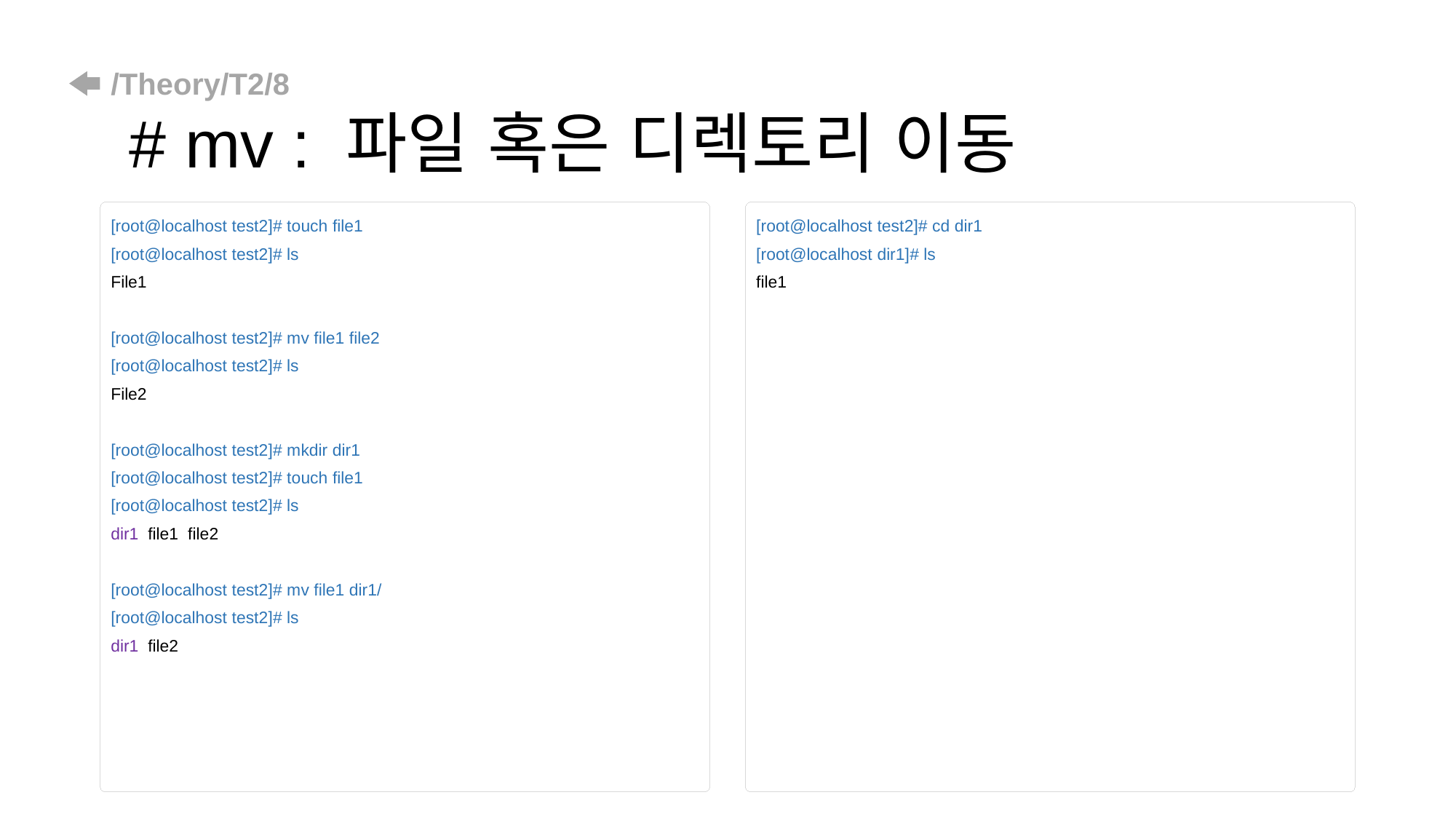

# /Theory/T2/8 # mv : 파일 혹은 디렉토리 이동

[root@localhost test2]# touch file1
[root@localhost test2]# ls
File1

[root@localhost test2]# mv file1 file2
[root@localhost test2]# ls
File2

[root@localhost test2]# mkdir dir1
[root@localhost test2]# touch file1
[root@localhost test2]# ls
dir1  file1  file2

[root@localhost test2]# mv file1 dir1/
[root@localhost test2]# ls
dir1  file2

[root@localhost test2]# cd dir1
[root@localhost dir1]# ls
file1